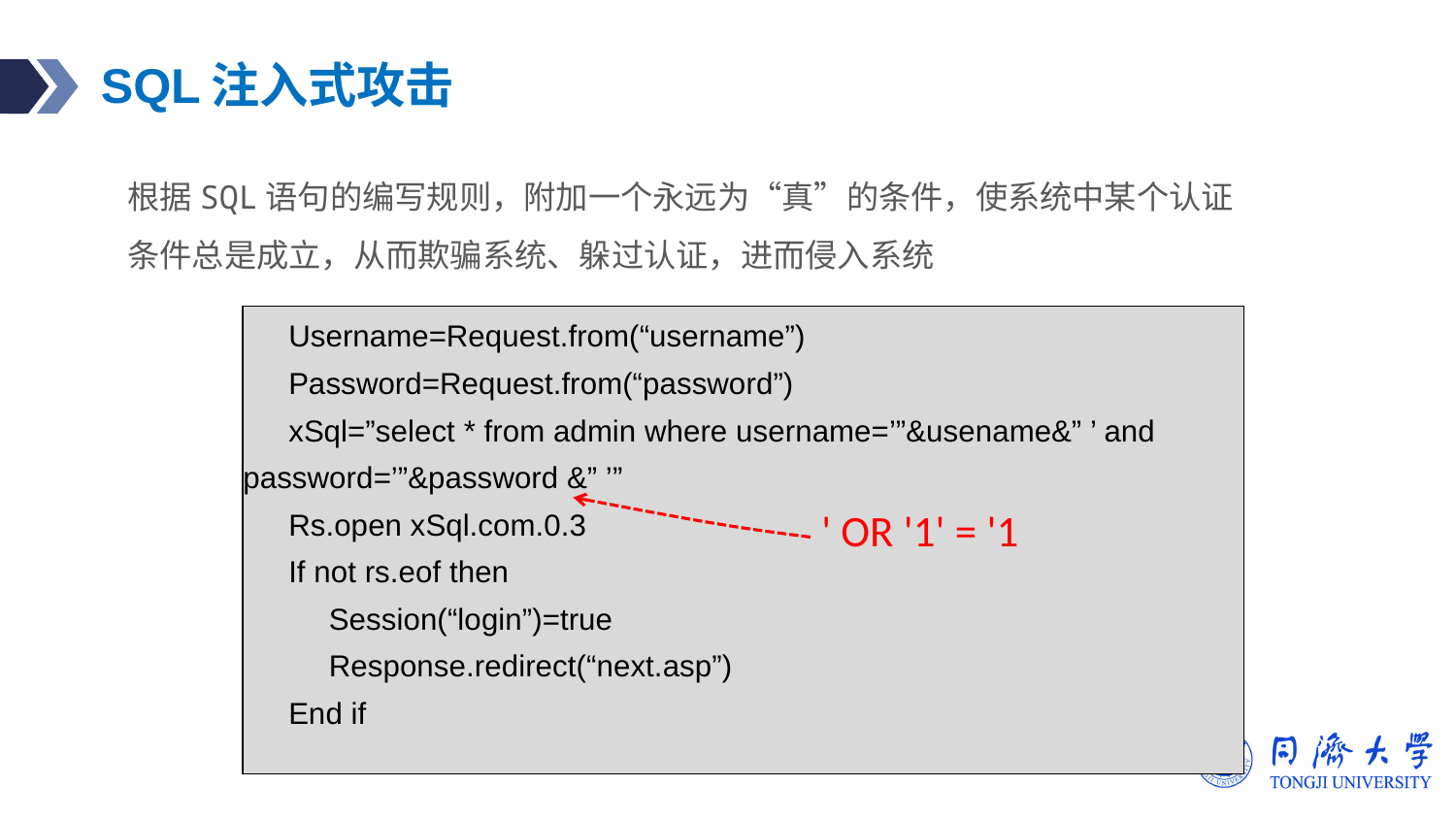

# SQL注入式攻击
根据SQL语句的编写规则，附加一个永远为“真”的条件，使系统中某个认证条件总是成立，从而欺骗系统、躲过认证，进而侵入系统
| Username=Request.from(“username”) Password=Request.from(“password”) xSql=”select \* from admin where username=’”&usename&” ’ and password=’”&password &” ’” Rs.open xSql.com.0.3 If not rs.eof then Session(“login”)=true Response.redirect(“next.asp”) End if |
| --- |

' OR '1' = '1